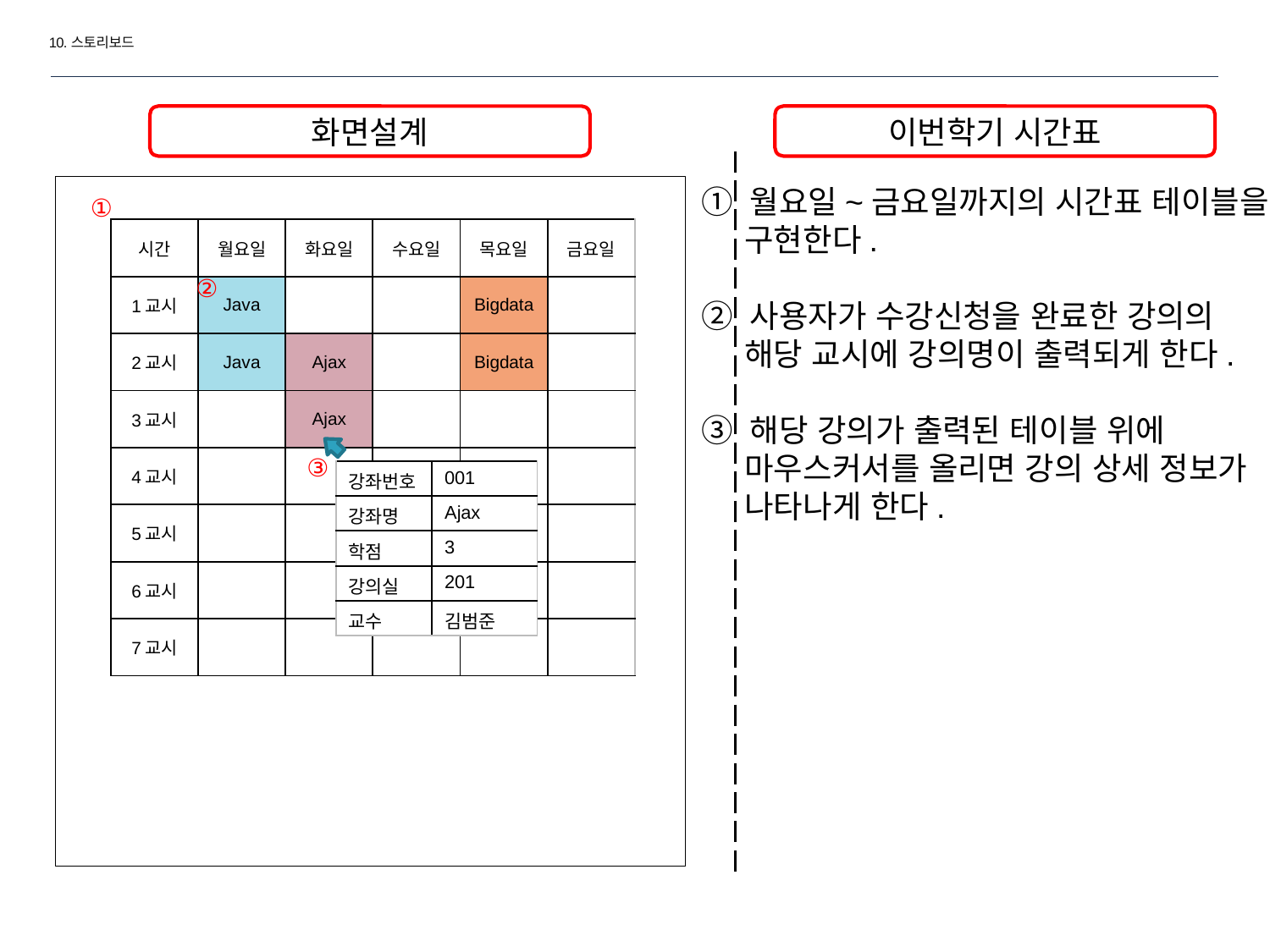

10.스토리보드
화면설계
이번학기 시간표

① 월요일~금요일까지의 시간표 테이블을
    구현한다.

② 사용자가 수강신청을 완료한 강의의
    해당 교시에 강의명이 출력되게 한다.

③ 해당 강의가 출력된 테이블 위에
    마우스커서를 올리면 강의 상세 정보가
    나타나게 한다.
①
| 시간 | 월요일 | 화요일 | 수요일 | 목요일 | 금요일 |
| --- | --- | --- | --- | --- | --- |
| 1교시 | Java |  |  | Bigdata |  |
| 2교시 | Java | Ajax |  | Bigdata |  |
| 3교시 |  | Ajax |  |  |  |
| 4교시 |  |  |  |  |  |
| 5교시 |  |  | JSON |  |  |
| 6교시 |  |  | JSON |  |  |
| 7교시 |  |  |  |  |  |
②

③
| 강좌번호 | 001 |
| --- | --- |
| 강좌명 | Ajax |
| 학점 | 3 |
| 강의실 | 201 |
| 교수 | 김범준 |